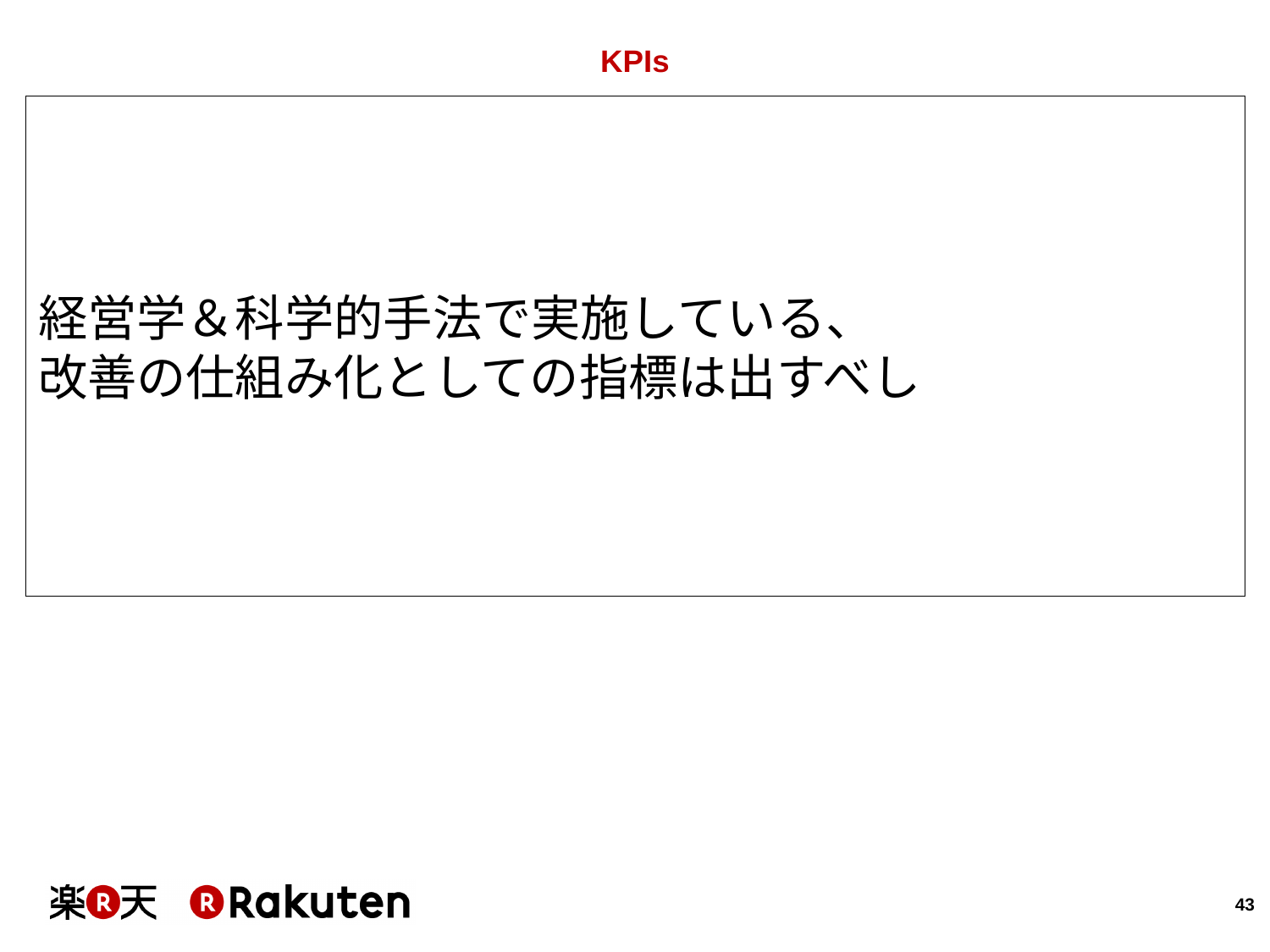

# KPIs
経営学＆科学的手法で実施している、
改善の仕組み化としての指標は出すべし